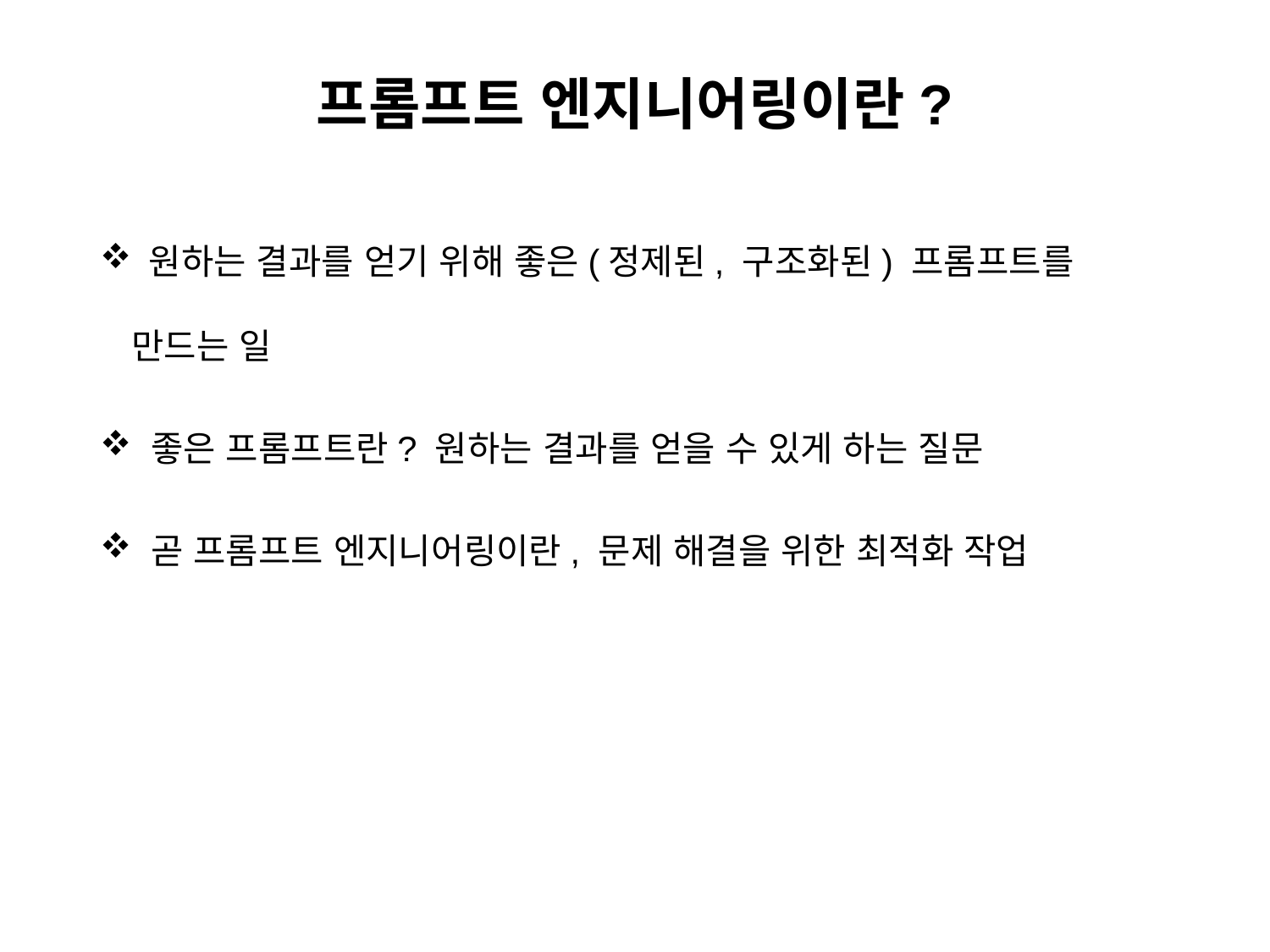

# 프롬프트 엔지니어링이란?
 원하는 결과를 얻기 위해 좋은(정제된, 구조화된) 프롬프트를 만드는 일
 좋은 프롬프트란? 원하는 결과를 얻을 수 있게 하는 질문
 곧 프롬프트 엔지니어링이란, 문제 해결을 위한 최적화 작업